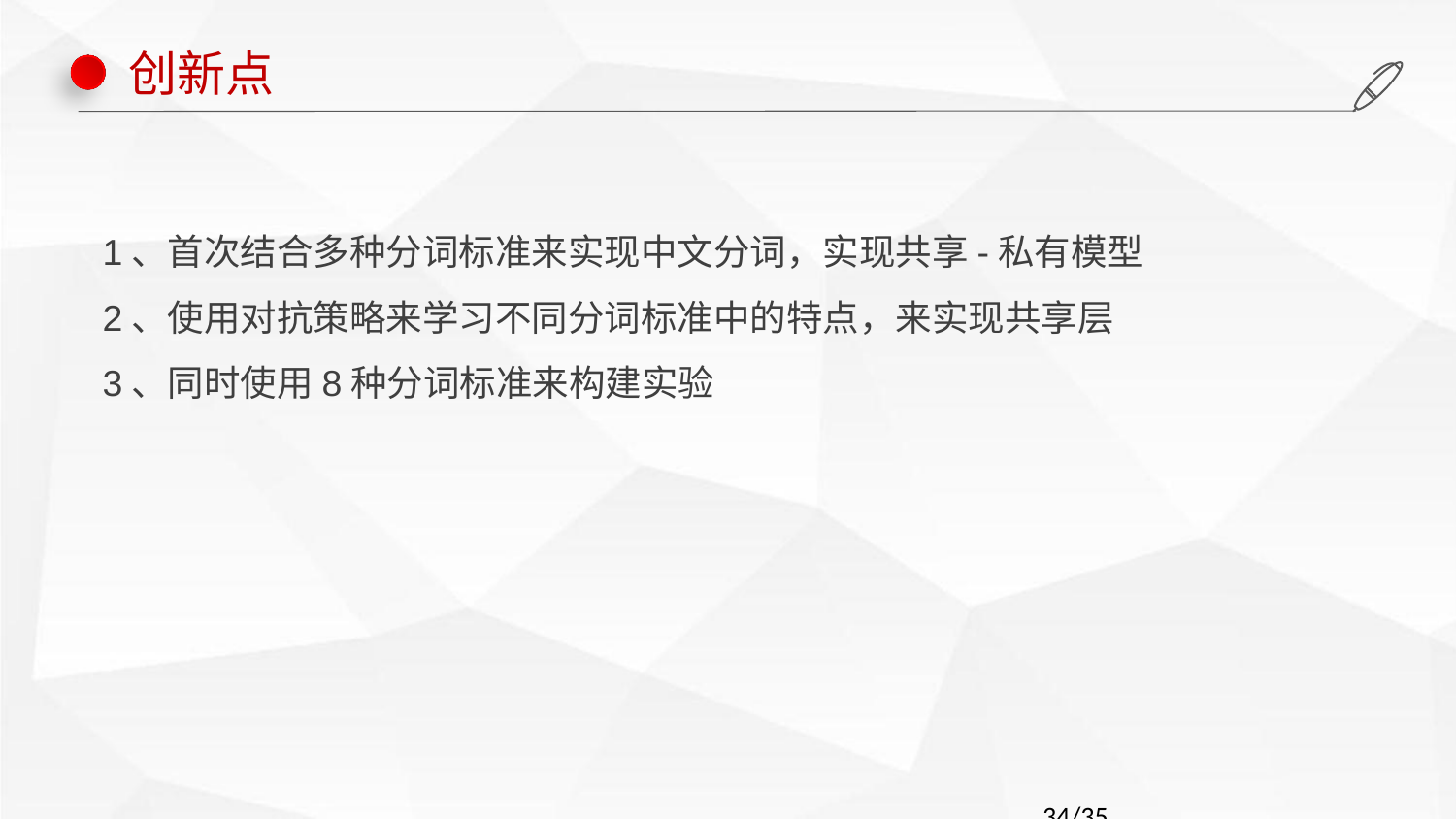

创新点

1、首次结合多种分词标准来实现中文分词，实现共享-私有模型 
2、使用对抗策略来学习不同分词标准中的特点，来实现共享层 
3、同时使用8种分词标准来构建实验
		34/35